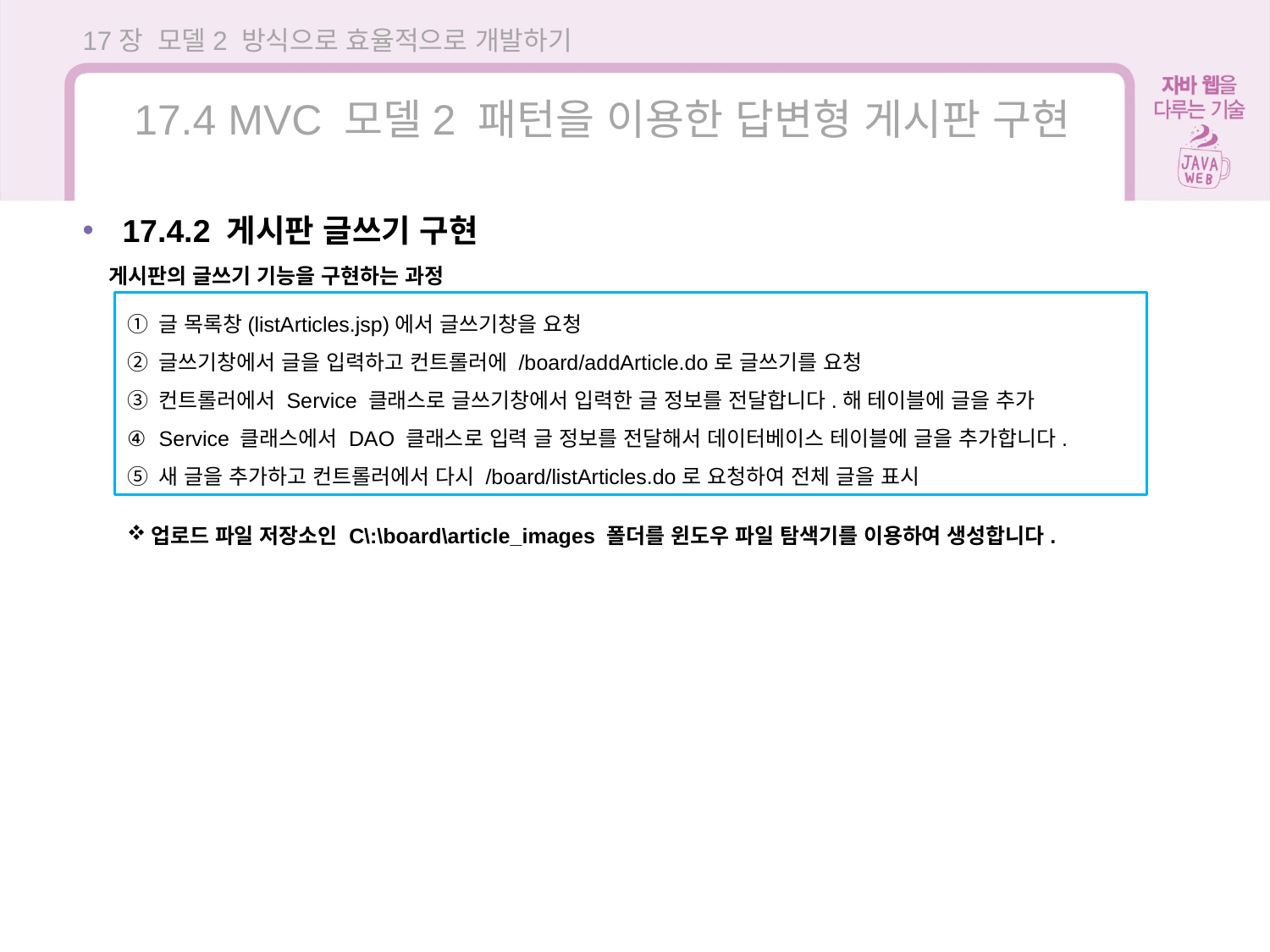

17장  모델2 방식으로 효율적으로 개발하기
17.4 MVC 모델2 패턴을 이용한 답변형 게시판 구현
17.4.2 게시판 글쓰기 구현
게시판의 글쓰기 기능을 구현하는 과정
글 목록창(listArticles.jsp)에서 글쓰기창을 요청
글쓰기창에서 글을 입력하고 컨트롤러에 /board/addArticle.do로 글쓰기를 요청
컨트롤러에서 Service 클래스로 글쓰기창에서 입력한 글 정보를 전달합니다.해 테이블에 글을 추가
Service 클래스에서 DAO 클래스로 입력 글 정보를 전달해서 데이터베이스 테이블에 글을 추가합니다.
새 글을 추가하고 컨트롤러에서 다시 /board/listArticles.do로 요청하여 전체 글을 표시
업로드 파일 저장소인 C\:\board\article_images 폴더를 윈도우 파일 탐색기를 이용하여 생성합니다.